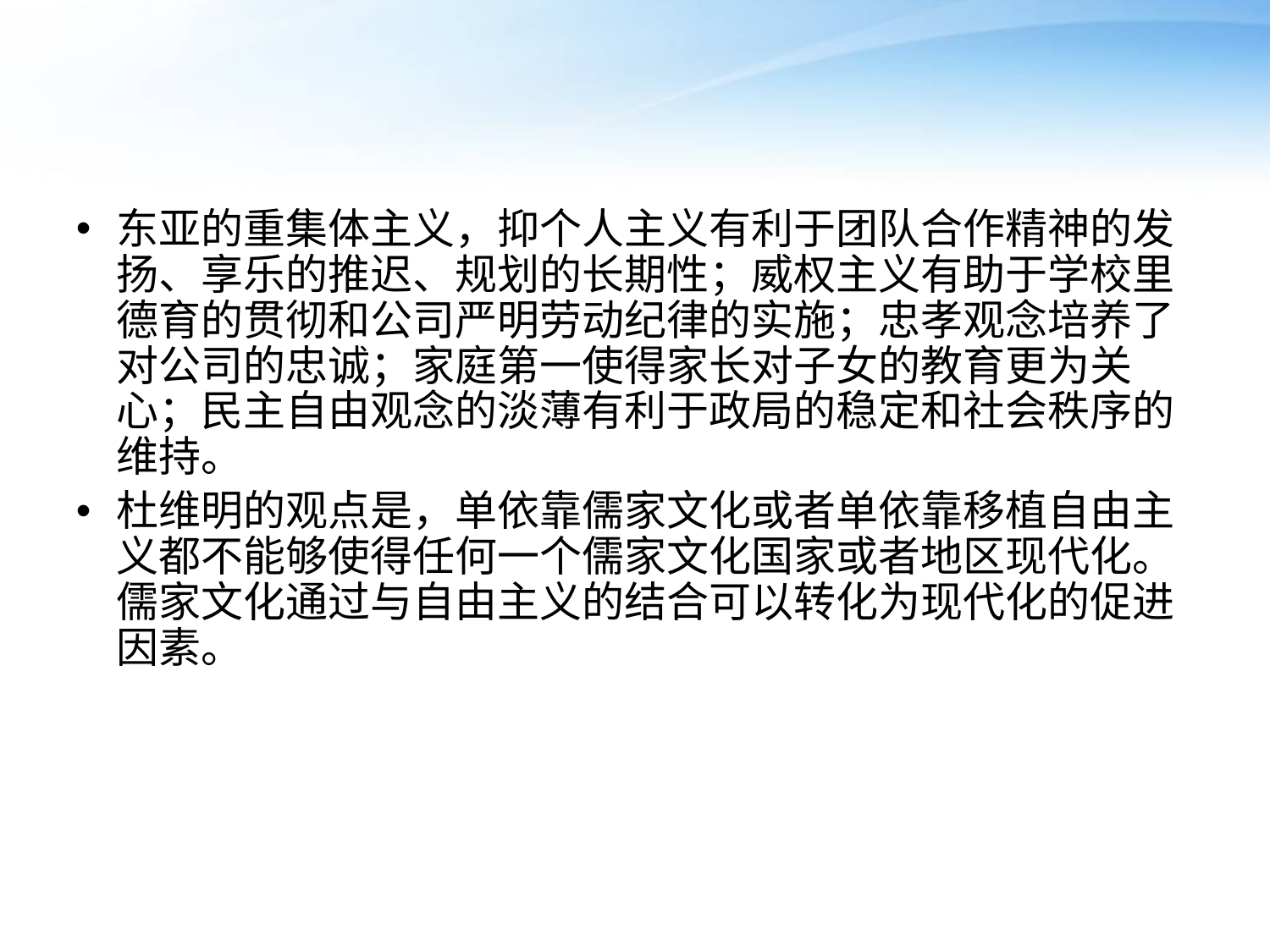

#
东亚的重集体主义，抑个人主义有利于团队合作精神的发扬、享乐的推迟、规划的长期性；威权主义有助于学校里德育的贯彻和公司严明劳动纪律的实施；忠孝观念培养了对公司的忠诚；家庭第一使得家长对子女的教育更为关心；民主自由观念的淡薄有利于政局的稳定和社会秩序的维持。
杜维明的观点是，单依靠儒家文化或者单依靠移植自由主义都不能够使得任何一个儒家文化国家或者地区现代化。儒家文化通过与自由主义的结合可以转化为现代化的促进因素。